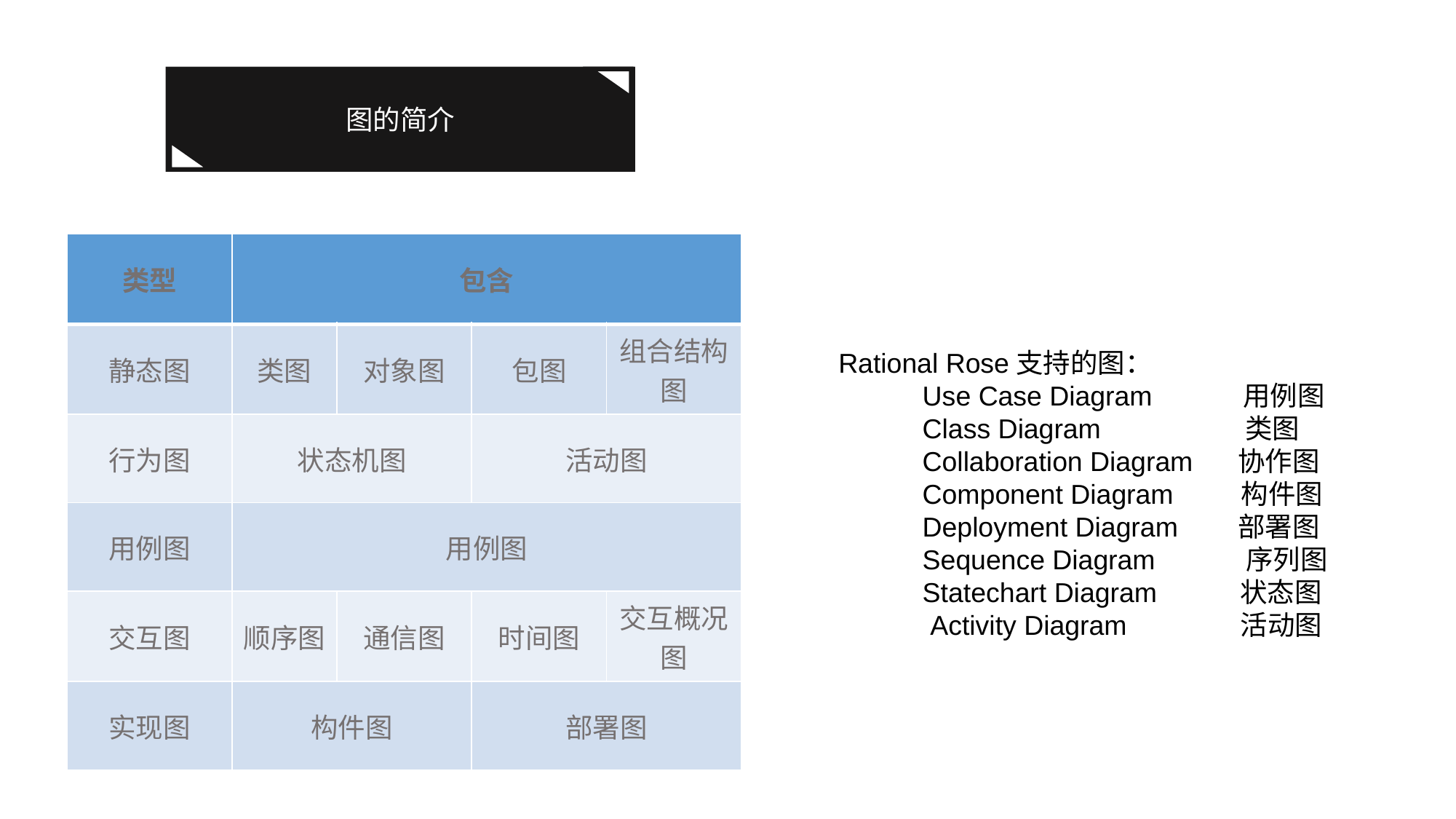

图的简介

| 类型 | 包含 |  |  |  |
| --- | --- | --- | --- | --- |
| 静态图 | 类图 | 对象图 | 包图 | 组合结构图 |
| 行为图 | 状态机图 |  | 活动图 |  |
| 用例图 | 用例图 |  |  |  |
| 交互图 | 顺序图 | 通信图 | 时间图 | 交互概况图 |
| 实现图 | 构件图 |  | 部署图 |  |
Rational Rose支持的图：
           Use Case Diagram           用例图
           Class Diagram                  类图
           Collaboration Diagram     协作图
           Component Diagram        构件图
           Deployment Diagram       部署图
           Sequence Diagram           序列图
           Statechart Diagram          状态图
            Activity Diagram              活动图